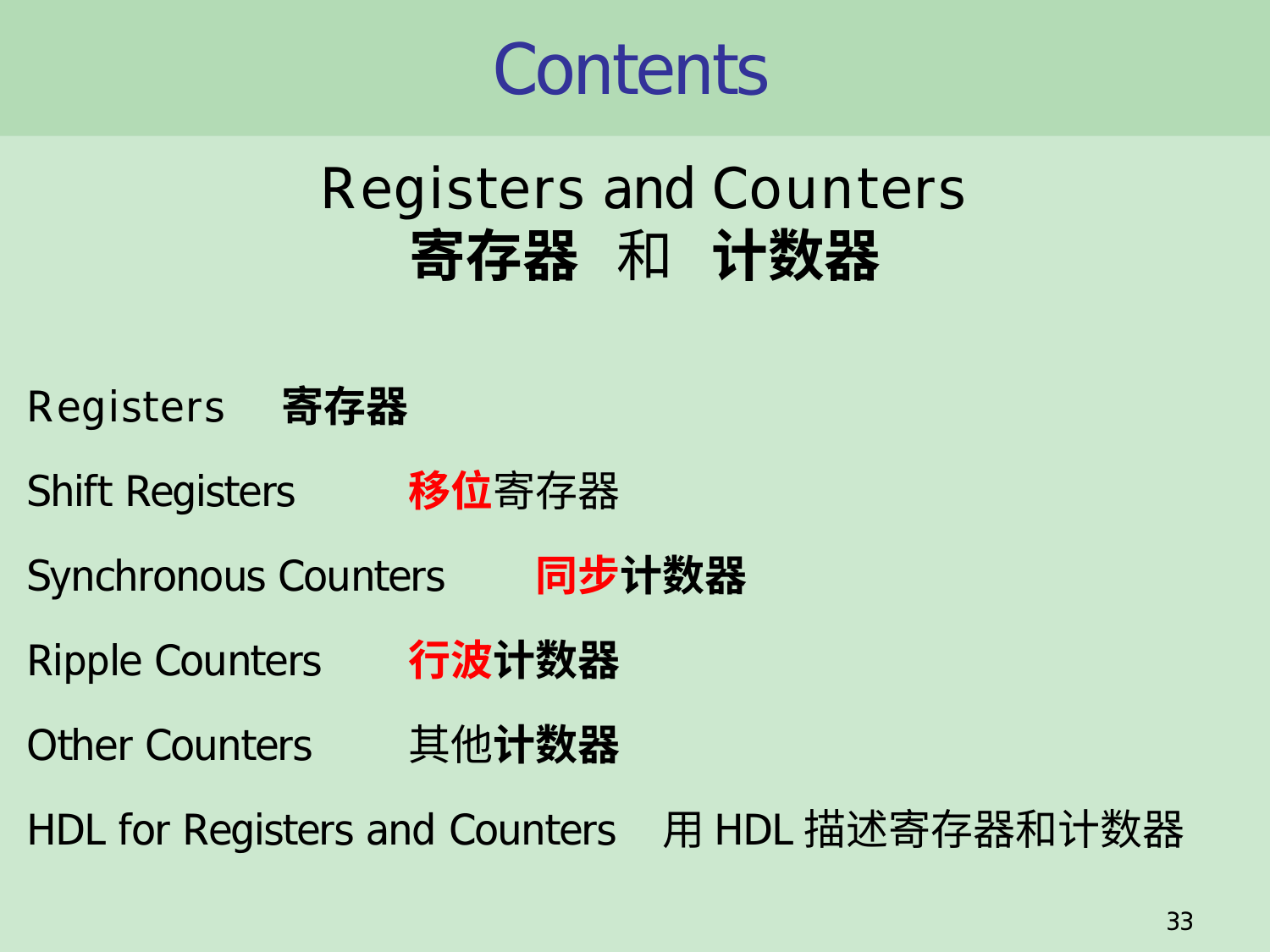

# Contents
Registers and Counters
寄存器   和   计数器
Registers	寄存器
Shift Registers	移位寄存器
Synchronous Counters	同步计数器
Ripple Counters	行波计数器
Other Counters	其他计数器
HDL for Registers and Counters	用HDL描述寄存器和计数器
33